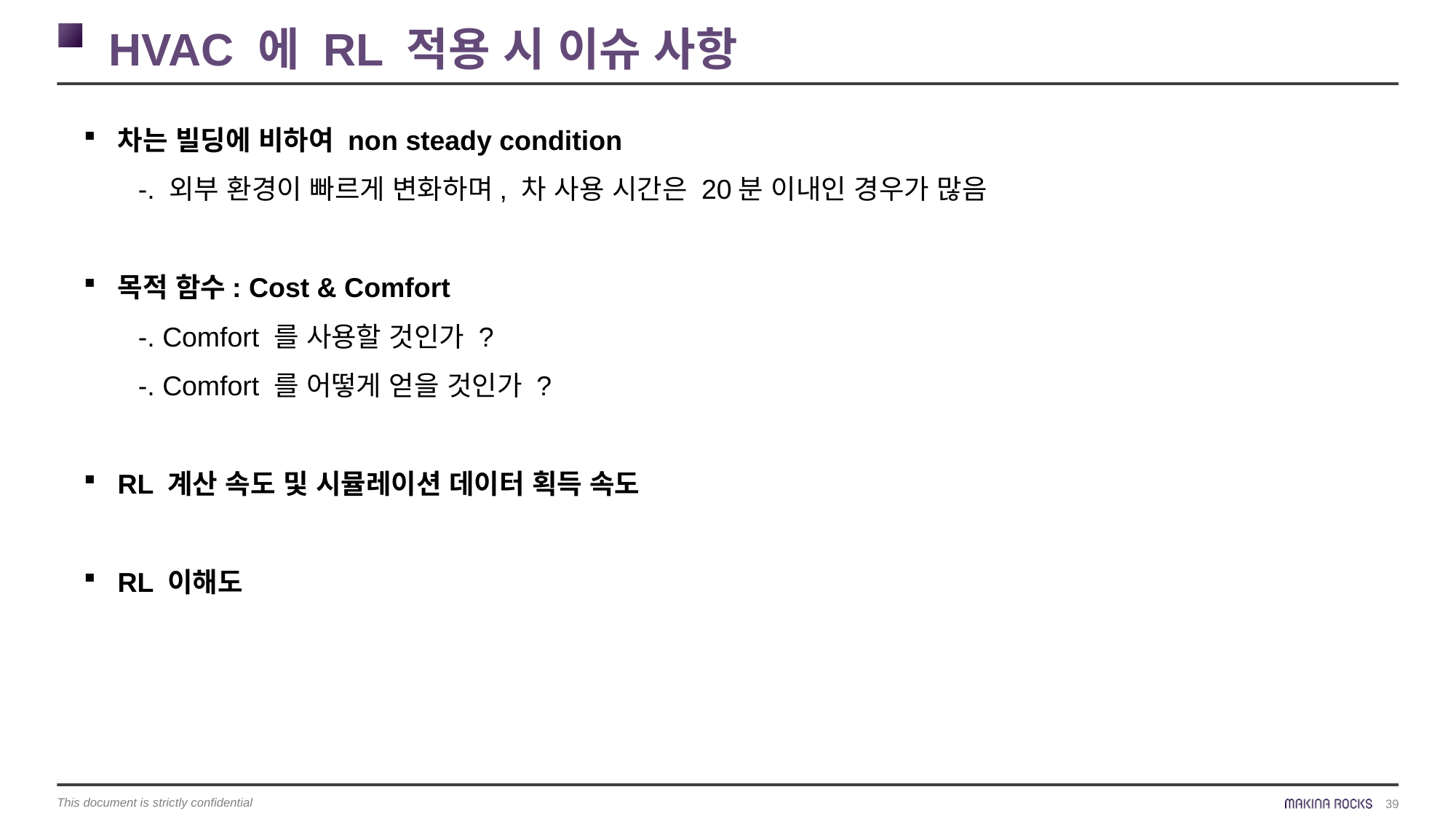

HVAC 에 RL 적용 시 이슈 사항
차는 빌딩에 비하여 non steady condition
-. 외부 환경이 빠르게 변화하며, 차 사용 시간은 20분 이내인 경우가 많음

목적 함수: Cost & Comfort
-. Comfort 를 사용할 것인가 ?
-. Comfort 를 어떻게 얻을 것인가 ?

RL 계산 속도 및 시뮬레이션 데이터 획득 속도

RL 이해도